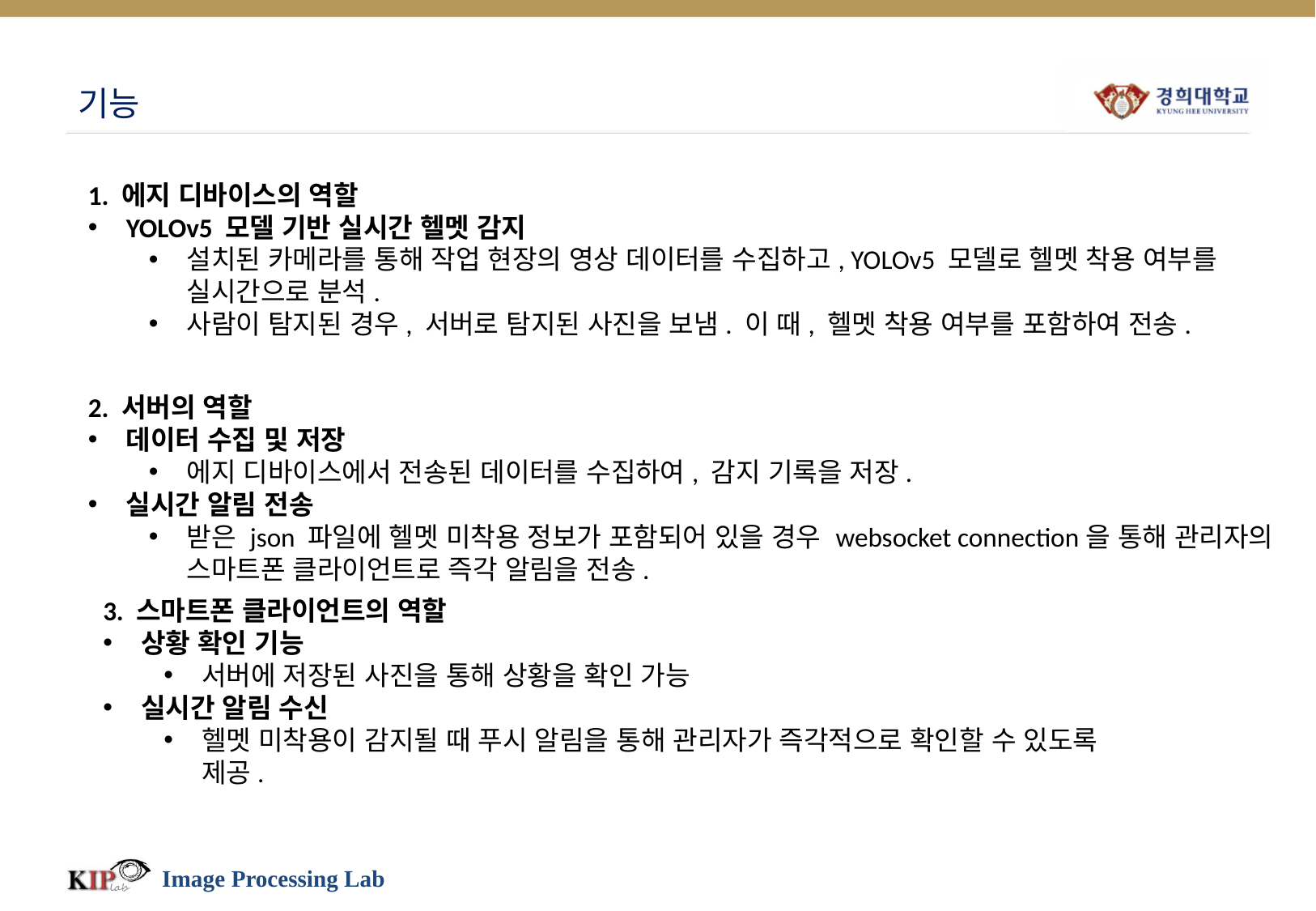

# 기능
1. 에지 디바이스의 역할
YOLOv5 모델 기반 실시간 헬멧 감지
설치된 카메라를 통해 작업 현장의 영상 데이터를 수집하고, YOLOv5 모델로 헬멧 착용 여부를 실시간으로 분석.
사람이 탐지된 경우, 서버로 탐지된 사진을 보냄. 이 때, 헬멧 착용 여부를 포함하여 전송.
2. 서버의 역할
데이터 수집 및 저장
에지 디바이스에서 전송된 데이터를 수집하여, 감지 기록을 저장.
실시간 알림 전송
받은 json 파일에 헬멧 미착용 정보가 포함되어 있을 경우 websocket connection을 통해 관리자의 스마트폰 클라이언트로 즉각 알림을 전송.
3. 스마트폰 클라이언트의 역할
상황 확인 기능
서버에 저장된 사진을 통해 상황을 확인 가능
실시간 알림 수신
헬멧 미착용이 감지될 때 푸시 알림을 통해 관리자가 즉각적으로 확인할 수 있도록 제공.
Image Processing Lab